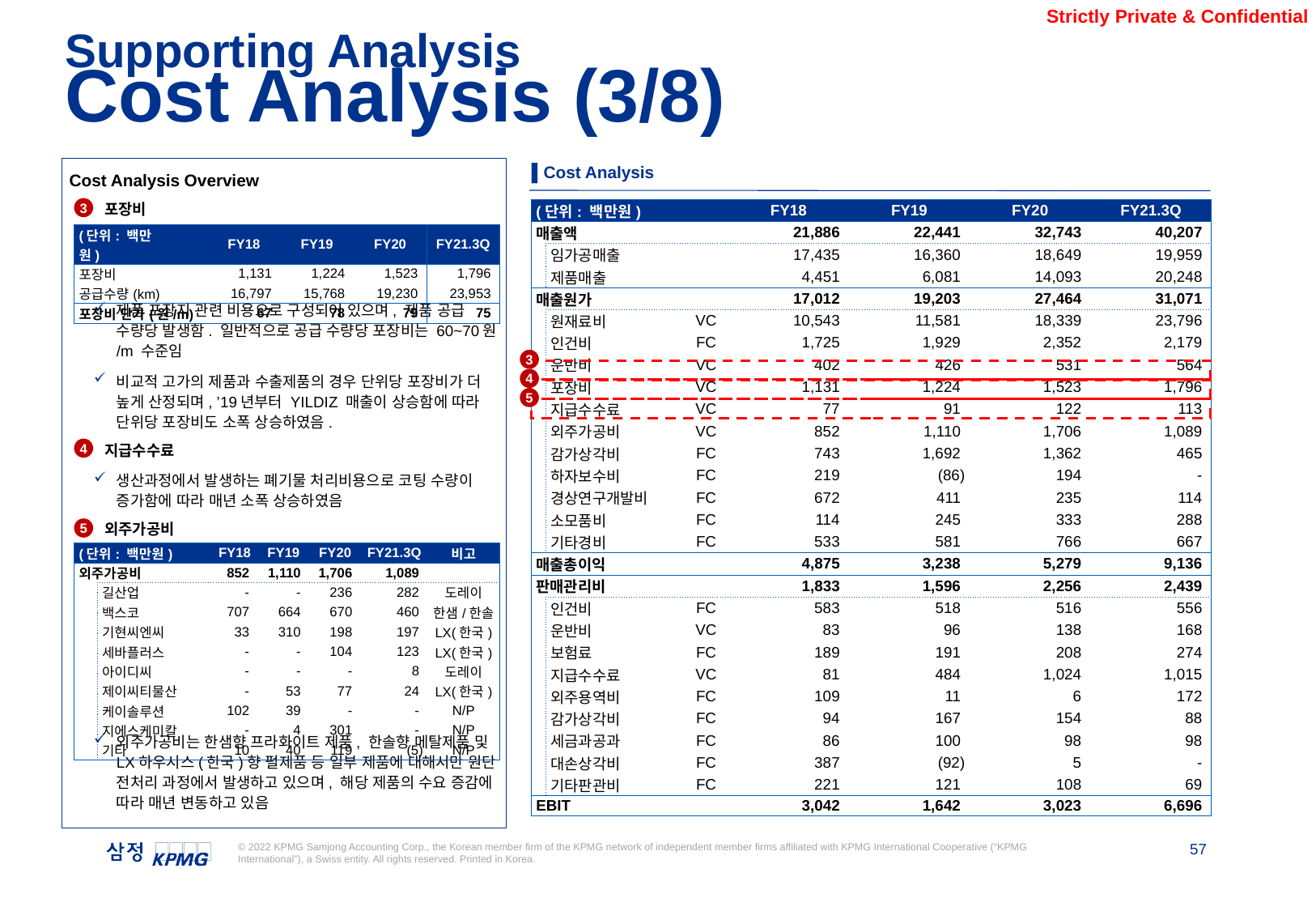

Supporting Analysis
Cost Analysis (3/8)
▌Cost Analysis
Cost Analysis Overview
포장비

제품 포장지 관련 비용으로 구성되어 있으며, 제품 공급 수량당 발생함. 일반적으로 공급 수량당 포장비는 60~70원/m 수준임
비교적 고가의 제품과 수출제품의 경우 단위당 포장비가 더 높게 산정되며, ’19년부터 YILDIZ 매출이 상승함에 따라 단위당 포장비도 소폭 상승하였음.
지급수수료
생산과정에서 발생하는 폐기물 처리비용으로 코팅 수량이 증가함에 따라 매년 소폭 상승하였음
외주가공비

외주가공비는 한샘향 프라화이트 제품, 한솔향 메탈제품 및 LX하우시스(한국)향 펄제품 등 일부 제품에 대해서만 원단 전처리 과정에서 발생하고 있으며, 해당 제품의 수요 증감에 따라 매년 변동하고 있음

3
| (단위: 백만원) |  |  | FY18 | FY19 | FY20 | FY21.3Q |
| --- | --- | --- | --- | --- | --- | --- |
| 매출액 |  |  | 21,886 | 22,441 | 32,743 | 40,207 |
|  | 임가공매출 |  | 17,435 | 16,360 | 18,649 | 19,959 |
|  | 제품매출 |  | 4,451 | 6,081 | 14,093 | 20,248 |
| 매출원가 |  |  | 17,012 | 19,203 | 27,464 | 31,071 |
|  | 원재료비 | VC | 10,543 | 11,581 | 18,339 | 23,796 |
|  | 인건비 | FC | 1,725 | 1,929 | 2,352 | 2,179 |
|  | 운반비 | VC | 402 | 426 | 531 | 564 |
|  | 포장비 | VC | 1,131 | 1,224 | 1,523 | 1,796 |
|  | 지급수수료 | VC | 77 | 91 | 122 | 113 |
|  | 외주가공비 | VC | 852 | 1,110 | 1,706 | 1,089 |
|  | 감가상각비 | FC | 743 | 1,692 | 1,362 | 465 |
|  | 하자보수비 | FC | 219 | (86) | 194 | - |
|  | 경상연구개발비 | FC | 672 | 411 | 235 | 114 |
|  | 소모품비 | FC | 114 | 245 | 333 | 288 |
|  | 기타경비 | FC | 533 | 581 | 766 | 667 |
| 매출총이익 |  |  | 4,875 | 3,238 | 5,279 | 9,136 |
| 판매관리비 |  |  | 1,833 | 1,596 | 2,256 | 2,439 |
|  | 인건비 | FC | 583 | 518 | 516 | 556 |
|  | 운반비 | VC | 83 | 96 | 138 | 168 |
|  | 보험료 | FC | 189 | 191 | 208 | 274 |
|  | 지급수수료 | VC | 81 | 484 | 1,024 | 1,015 |
|  | 외주용역비 | FC | 109 | 11 | 6 | 172 |
|  | 감가상각비 | FC | 94 | 167 | 154 | 88 |
|  | 세금과공과 | FC | 86 | 100 | 98 | 98 |
|  | 대손상각비 | FC | 387 | (92) | 5 | - |
|  | 기타판관비 | FC | 221 | 121 | 108 | 69 |
| EBIT |  |  | 3,042 | 1,642 | 3,023 | 6,696 |
| (단위: 백만원) |  | FY18 | FY19 | FY20 | FY21.3Q |
| --- | --- | --- | --- | --- | --- |
| 포장비 |  | 1,131 | 1,224 | 1,523 | 1,796 |
| 공급수량(km) |  | 16,797 | 15,768 | 19,230 | 23,953 |
| 포장비 단가(원/m) |  | 67 | 78 | 79 | 75 |
3

4

5

4
5
| (단위: 백만원) |  | FY18 | FY19 | FY20 | FY21.3Q | 비고 |
| --- | --- | --- | --- | --- | --- | --- |
| 외주가공비 |  | 852 | 1,110 | 1,706 | 1,089 |  |
|  | 길산업 | - | - | 236 | 282 | 도레이 |
|  | 백스코 | 707 | 664 | 670 | 460 | 한샘/한솔 |
|  | 기현씨엔씨 | 33 | 310 | 198 | 197 | LX(한국) |
|  | 세바플러스 | - | - | 104 | 123 | LX(한국) |
|  | 아이디씨 | - | - | - | 8 | 도레이 |
|  | 제이씨티물산 | - | 53 | 77 | 24 | LX(한국) |
|  | 케이솔루션 | 102 | 39 | - | - | N/P |
|  | 지에스케미칼 | - | 4 | 301 | - | N/P |
|  | 기타 | 10 | 40 | 119 | (5) | N/P |